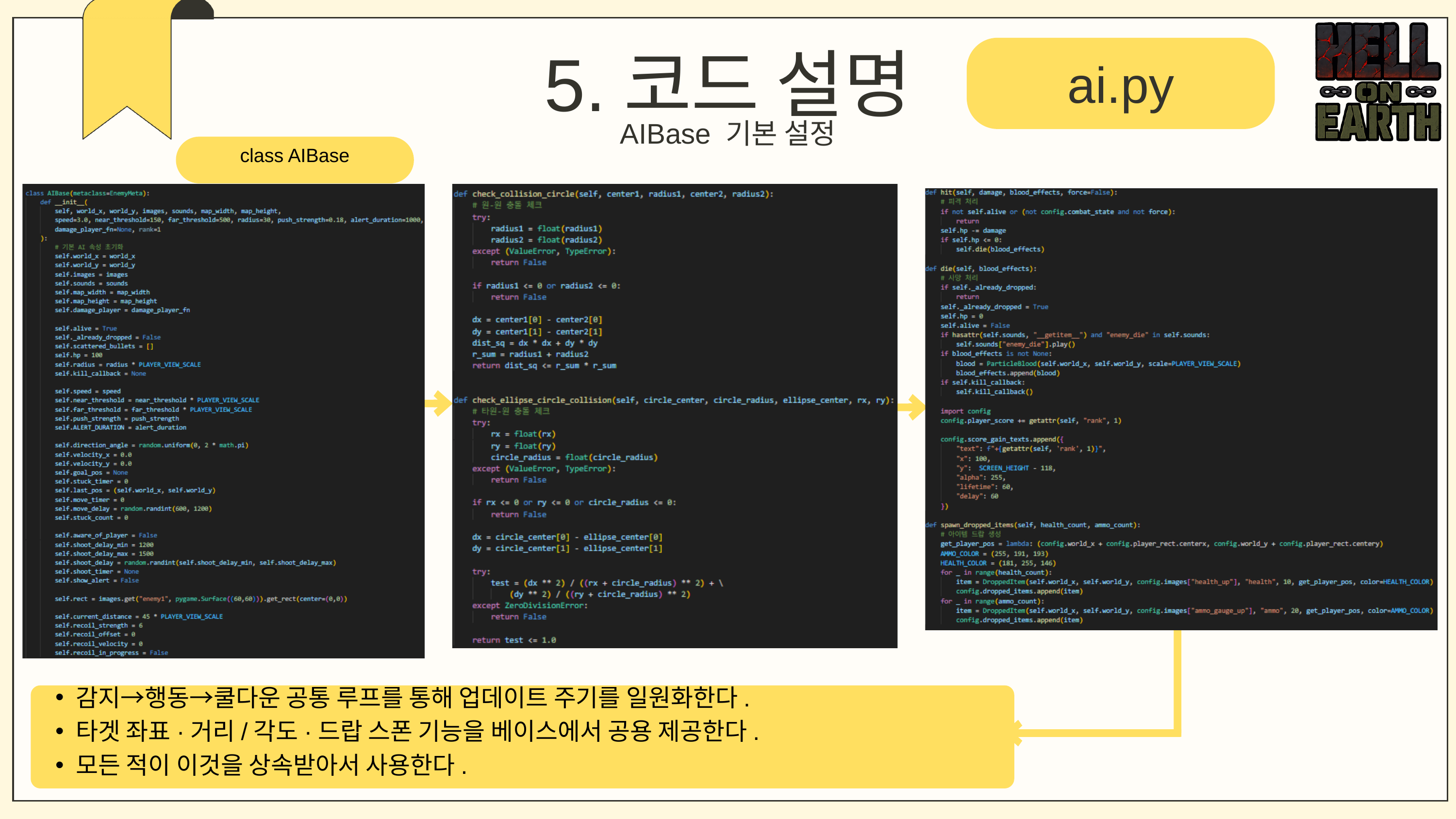

5.코드 설명

ai.py
AIBase 기본 설정

class AIBase

감지→행동→쿨다운 공통 루프를 통해 업데이트 주기를 일원화한다.
타겟 좌표·거리/각도·드랍 스폰 기능을 베이스에서 공용 제공한다.
모든 적이 이것을 상속받아서 사용한다.